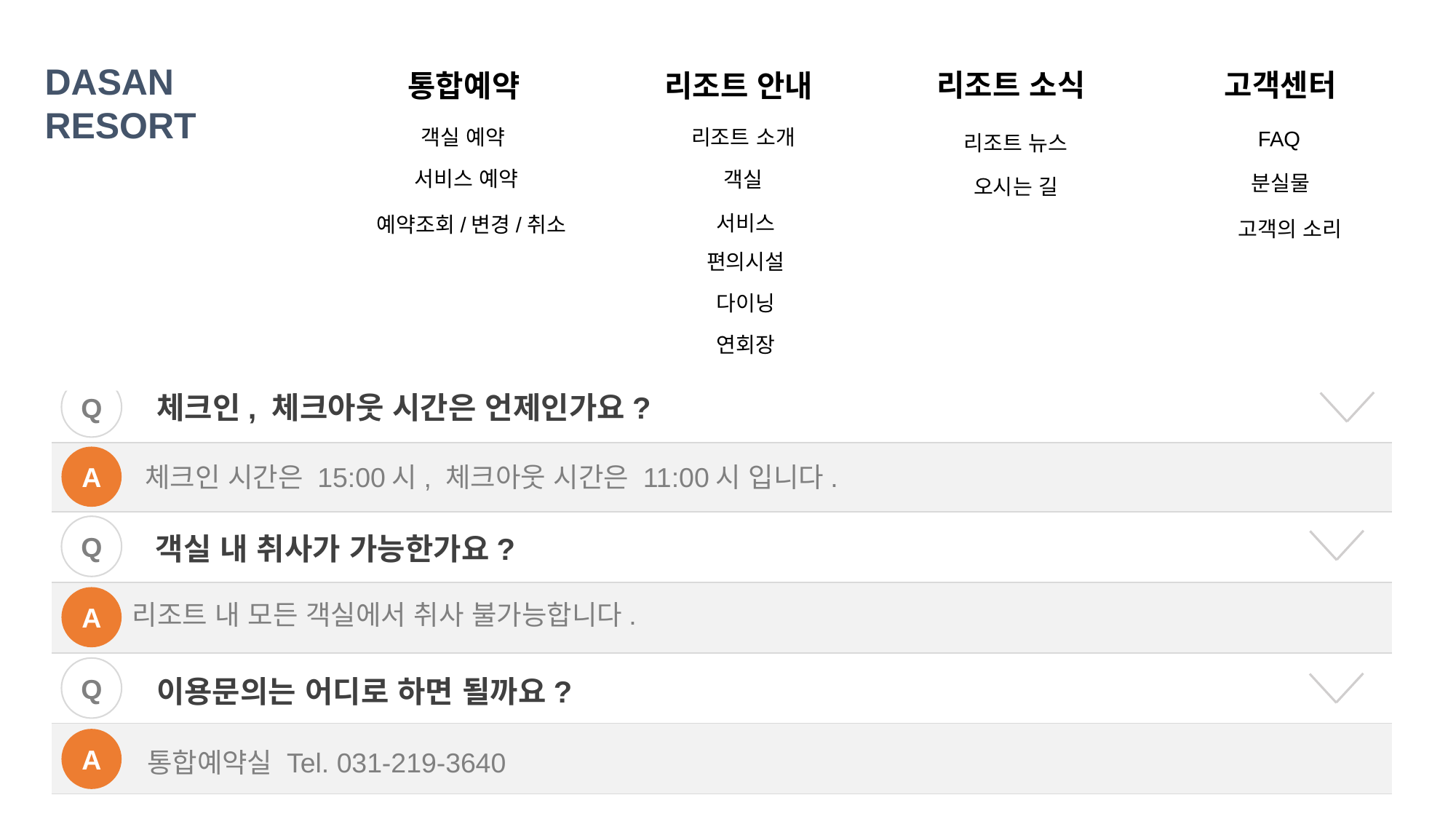

DASAN RESORT
DASAN RESORT
고객센터
고객센터
리조트 소식
리조트 소식
통합예약
리조트 안내
통합예약
리조트 안내
객실 예약
리조트 소개
FAQ
리조트 뉴스
서비스 예약
객실
분실물
FAQ
오시는 길
서비스
예약조회/변경/취소
고객의 소리
다산리조트를 이용하는 고객님이 자주 찾는 질문과 답변을 확인할 수 있습니다.
편의시설
다이닝
총3건
연회장
|  |
| --- |
|  |
|  |
|  |
|  |
|  |
Q
체크인, 체크아웃 시간은 언제인가요?

A
체크인 시간은 15:00시, 체크아웃 시간은 11:00시 입니다.
Q
객실 내 취사가 가능한가요?
A
리조트 내 모든 객실에서 취사 불가능합니다.
Q
이용문의는 어디로 하면 될까요?
A
통합예약실 Tel. 031-219-3640